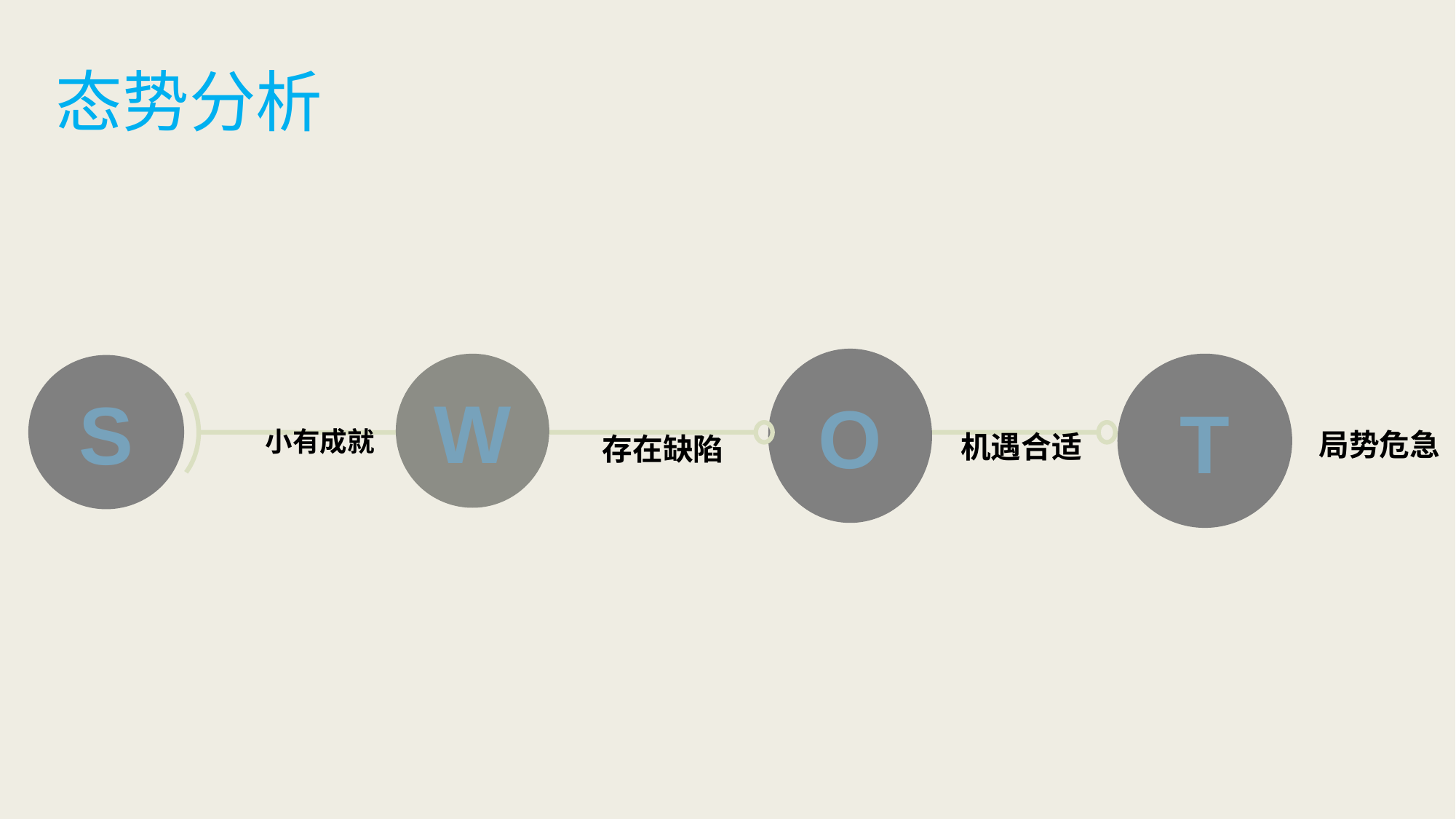

# 态势分析

局势危急
O
W
T
S

机遇合适

存在缺陷

小有成就
8